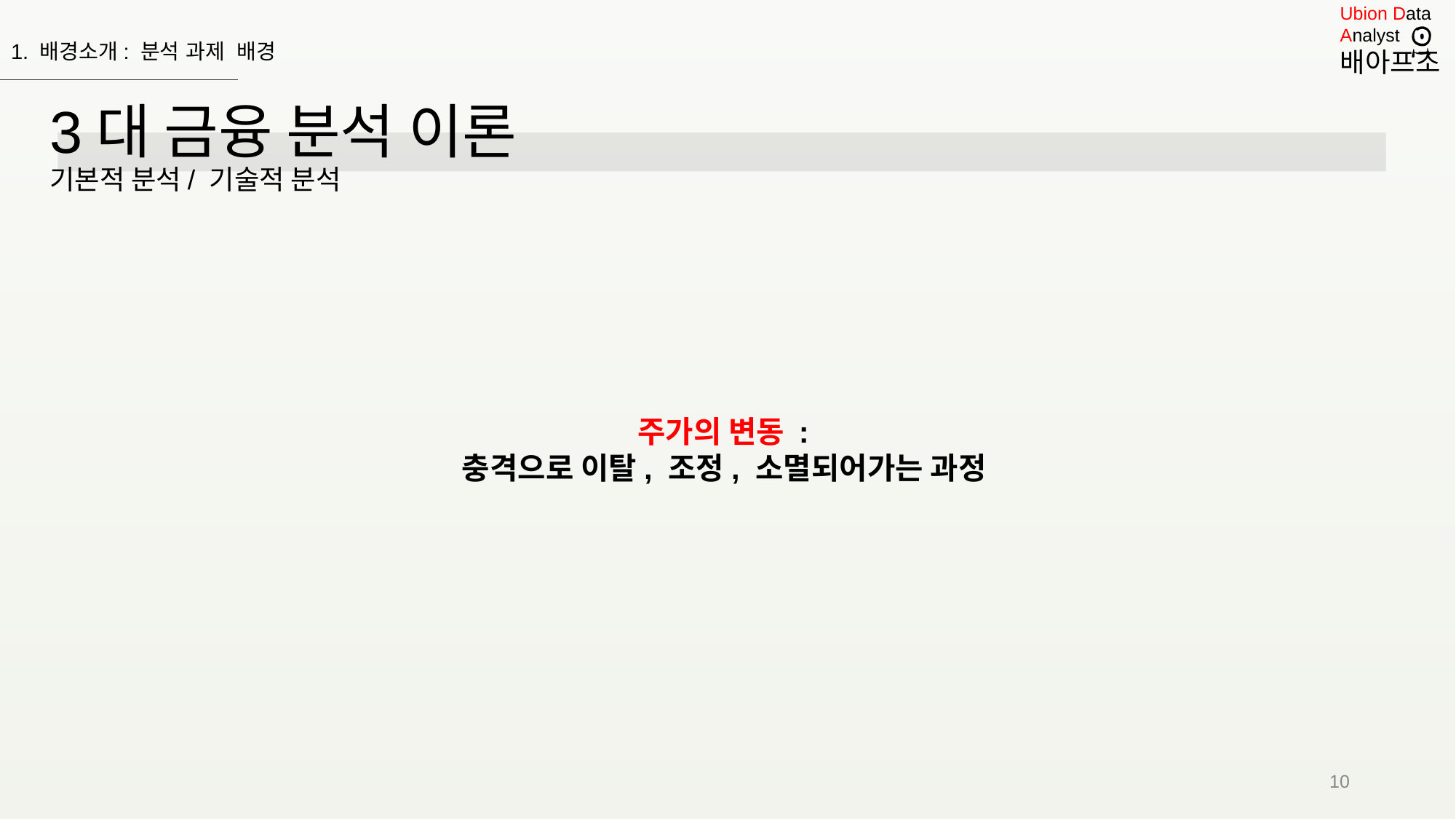

1. 배경소개: 분석 과제  배경
# 3대 금융 분석 이론 기본적 분석/ 기술적 분석

주가의 변동 :
충격으로 이탈, 조정, 소멸되어가는 과정
10